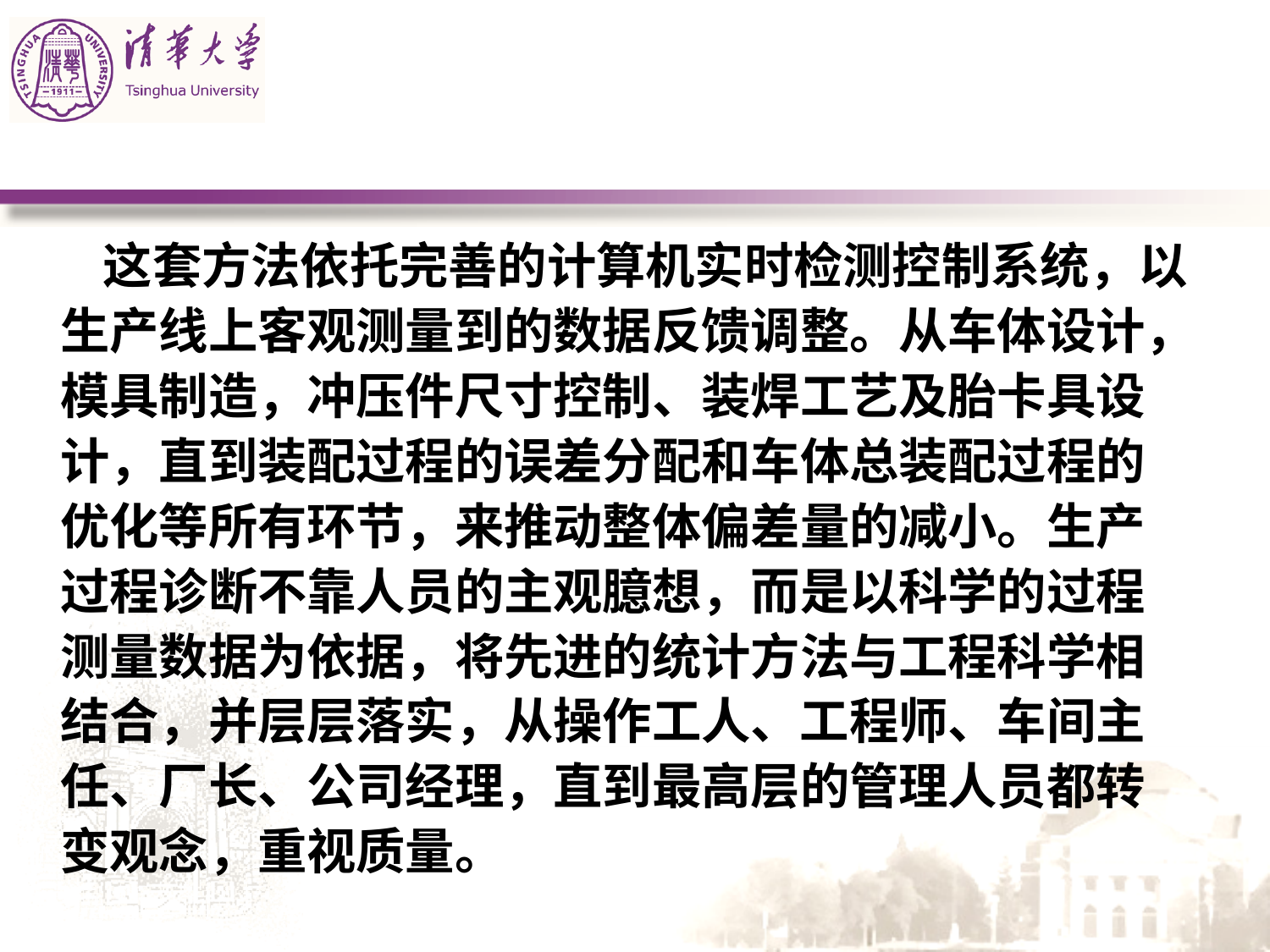

#
       这套方法依托完善的计算机实时检测控制系统，以生产线上客观测量到的数据反馈调整。从车体设计，模具制造，冲压件尺寸控制、装焊工艺及胎卡具设计，直到装配过程的误差分配和车体总装配过程的优化等所有环节，来推动整体偏差量的减小。生产过程诊断不靠人员的主观臆想，而是以科学的过程测量数据为依据，将先进的统计方法与工程科学相结合，并层层落实，从操作工人、工程师、车间主任、厂长、公司经理，直到最高层的管理人员都转变观念，重视质量。